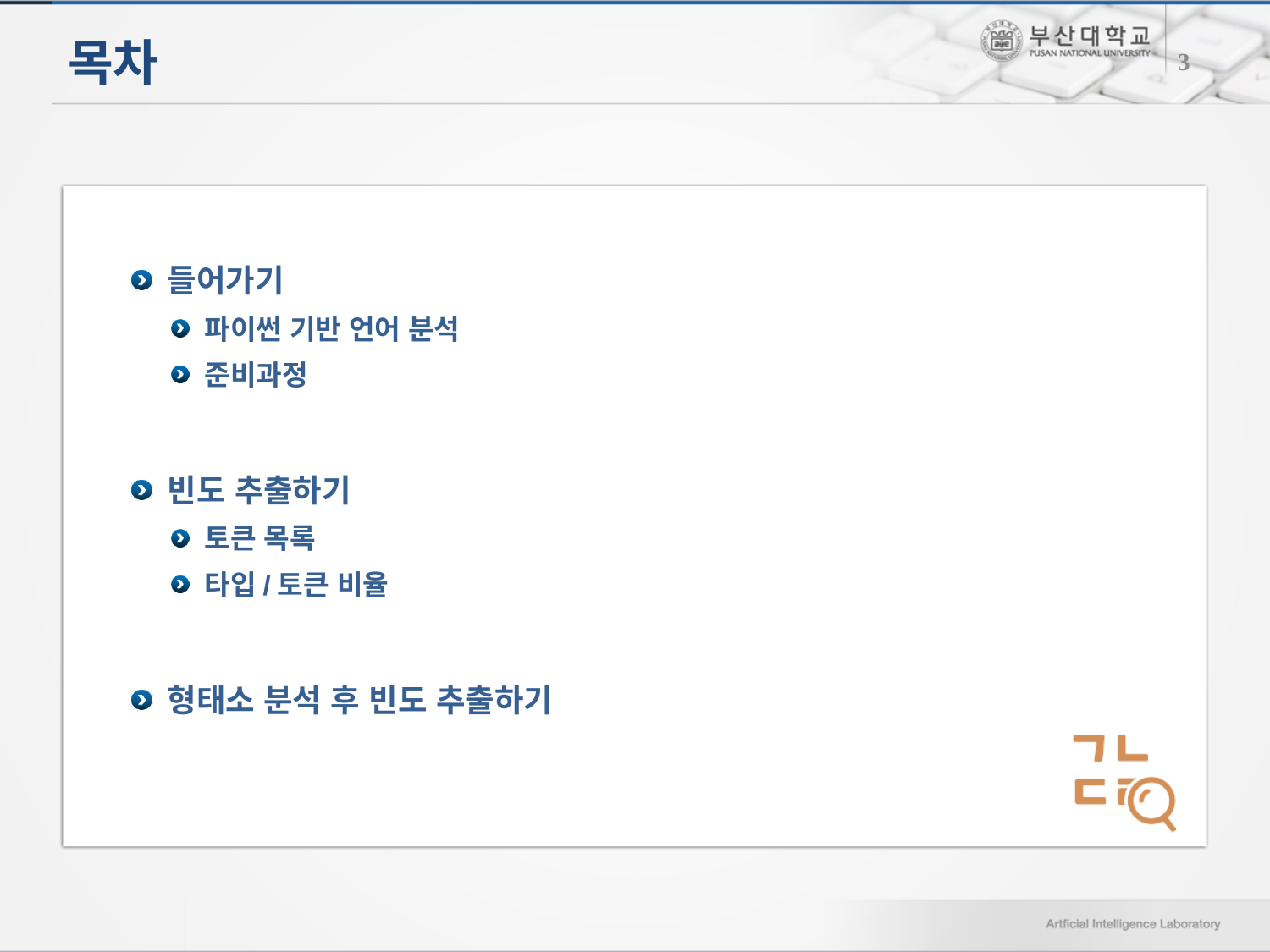

# 목차
3
들어가기
파이썬 기반 언어 분석
준비과정

빈도 추출하기
토큰 목록
타입/토큰 비율

형태소 분석 후 빈도 추출하기